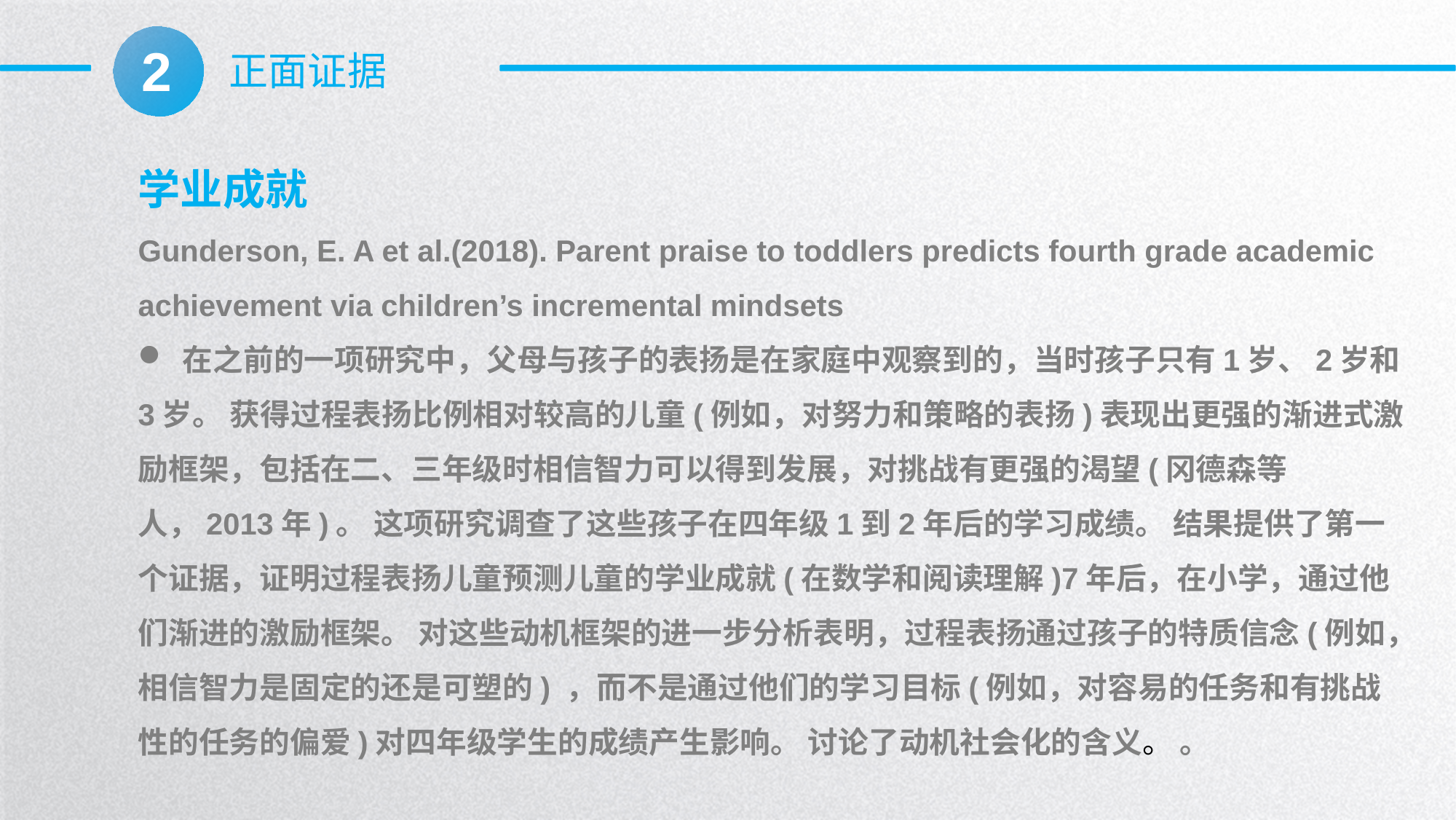

2
正面证据

学业成就
Gunderson, E. A et al.(2018). Parent praise to toddlers predicts fourth grade academic achievement via children’s incremental mindsets
 在之前的一项研究中，父母与孩子的表扬是在家庭中观察到的，当时孩子只有1岁、2岁和3岁。 获得过程表扬比例相对较高的儿童(例如，对努力和策略的表扬)表现出更强的渐进式激励框架，包括在二、三年级时相信智力可以得到发展，对挑战有更强的渴望(冈德森等人，2013年)。 这项研究调查了这些孩子在四年级1到2年后的学习成绩。 结果提供了第一个证据，证明过程表扬儿童预测儿童的学业成就(在数学和阅读理解)7年后，在小学，通过他们渐进的激励框架。 对这些动机框架的进一步分析表明，过程表扬通过孩子的特质信念(例如，相信智力是固定的还是可塑的) ，而不是通过他们的学习目标(例如，对容易的任务和有挑战性的任务的偏爱)对四年级学生的成绩产生影响。 讨论了动机社会化的含义。 。